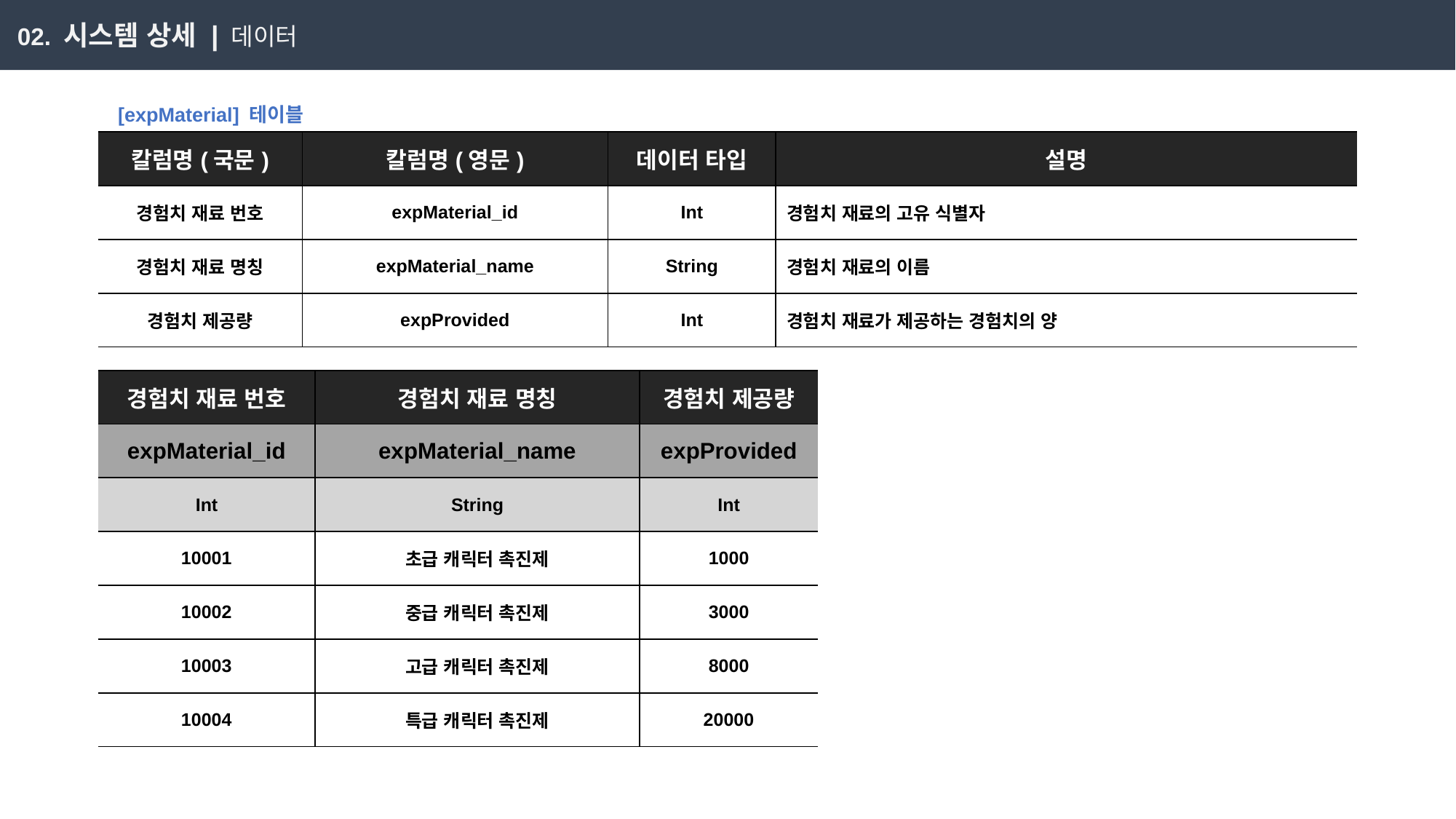

02. 시스템 상세 | 데이터
[expMaterial] 테이블
| 칼럼명(국문) | 칼럼명(영문) | 데이터 타입 | 설명 |
| --- | --- | --- | --- |
| 경험치 재료 번호 | expMaterial\_id | Int | 경험치 재료의 고유 식별자 |
| 경험치 재료 명칭 | expMaterial\_name | String | 경험치 재료의 이름 |
| 경험치 제공량 | expProvided | Int | 경험치 재료가 제공하는 경험치의 양 |
| 경험치 재료 번호 | 경험치 재료 명칭 | 경험치 제공량 |
| --- | --- | --- |
| expMaterial\_id | expMaterial\_name | expProvided |
| Int | String | Int |
| 10001 | 초급 캐릭터 촉진제 | 1000 |
| 10002 | 중급 캐릭터 촉진제 | 3000 |
| 10003 | 고급 캐릭터 촉진제 | 8000 |
| 10004 | 특급 캐릭터 촉진제 | 20000 |